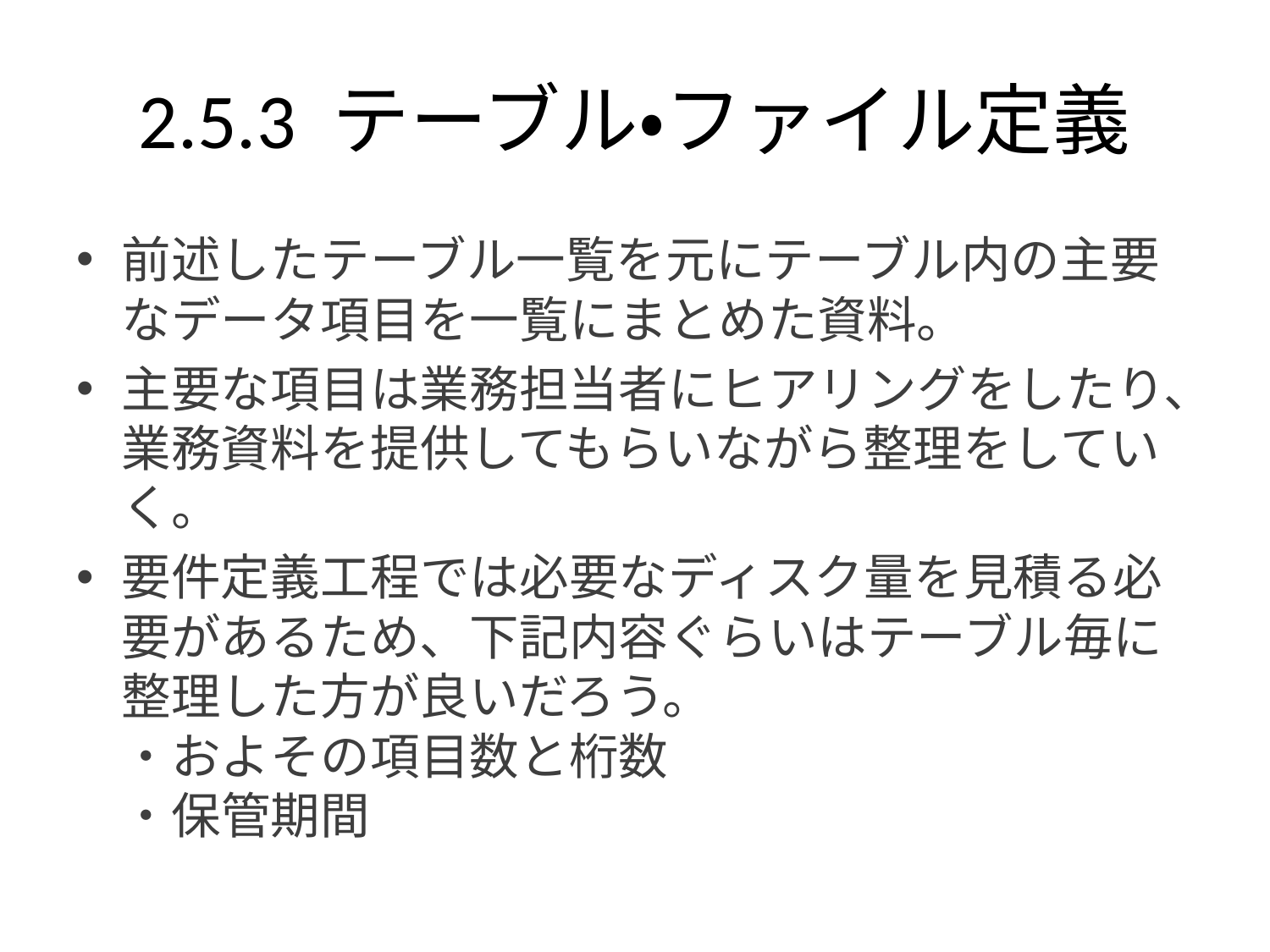

# 2.5.3 テーブル・ファイル定義
前述したテーブル一覧を元にテーブル内の主要なデータ項目を一覧にまとめた資料。
主要な項目は業務担当者にヒアリングをしたり、業務資料を提供してもらいながら整理をしていく。
要件定義工程では必要なディスク量を見積る必要があるため、下記内容ぐらいはテーブル毎に整理した方が良いだろう。
・およその項目数と桁数
・保管期間